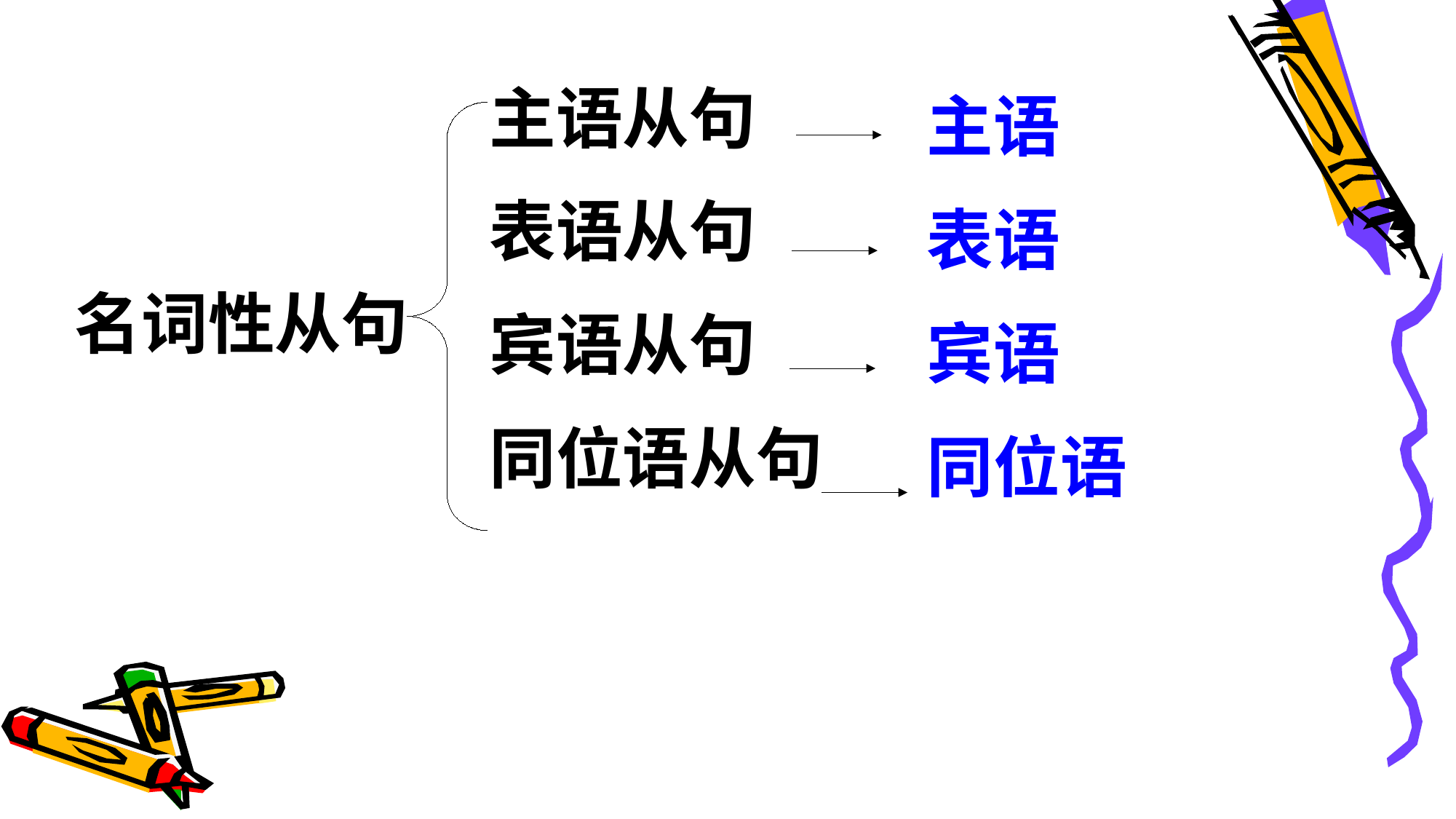

主语从句
表语从句
宾语从句
同位语从句
主语
表语
宾语
同位语

名词性从句